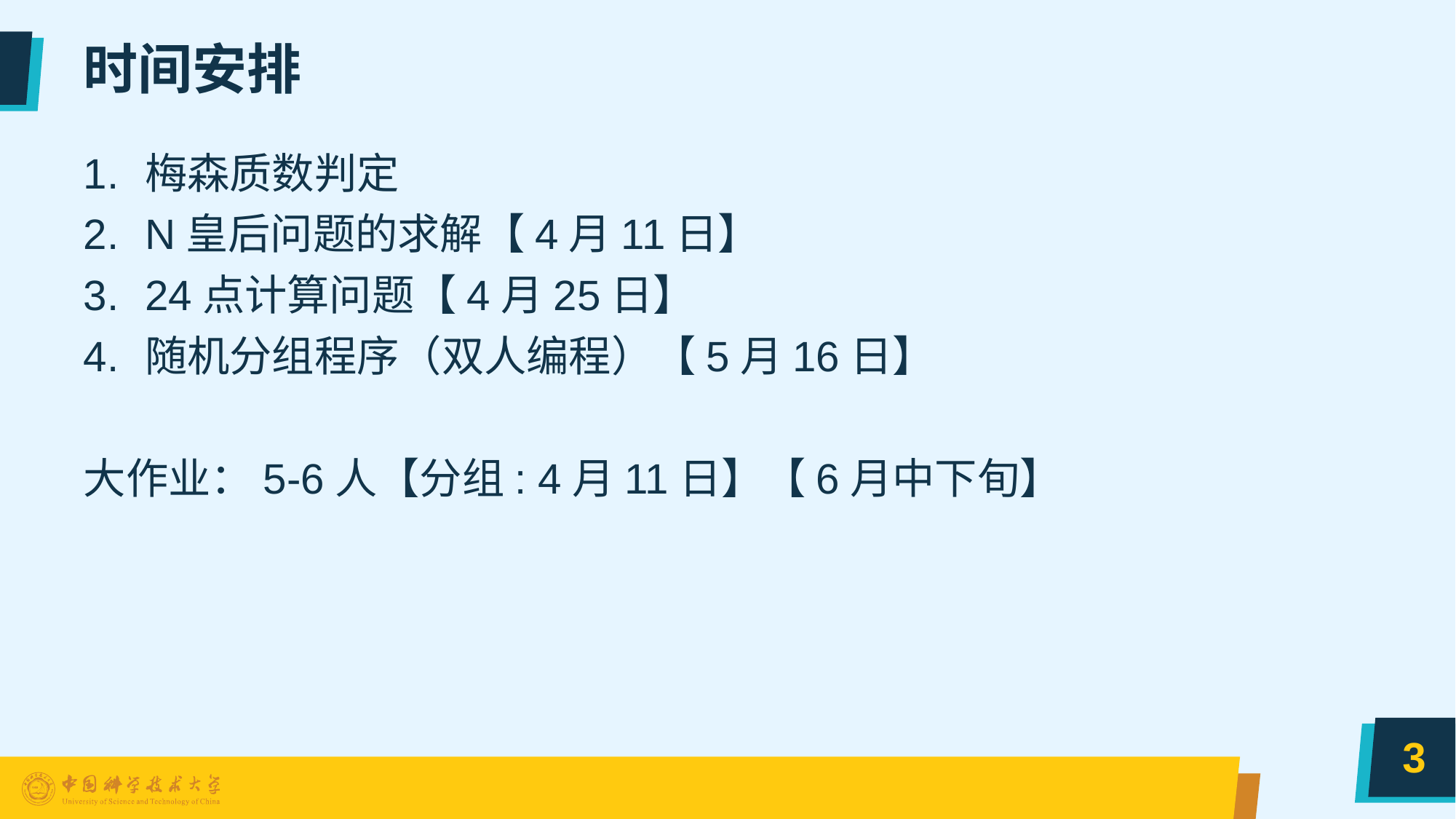

# 时间安排
梅森质数判定
N皇后问题的求解【4月11日】
24点计算问题【4月25日】
随机分组程序（双人编程）【5月16日】

大作业：5-6人【分组: 4月11日】【6月中下旬】

3